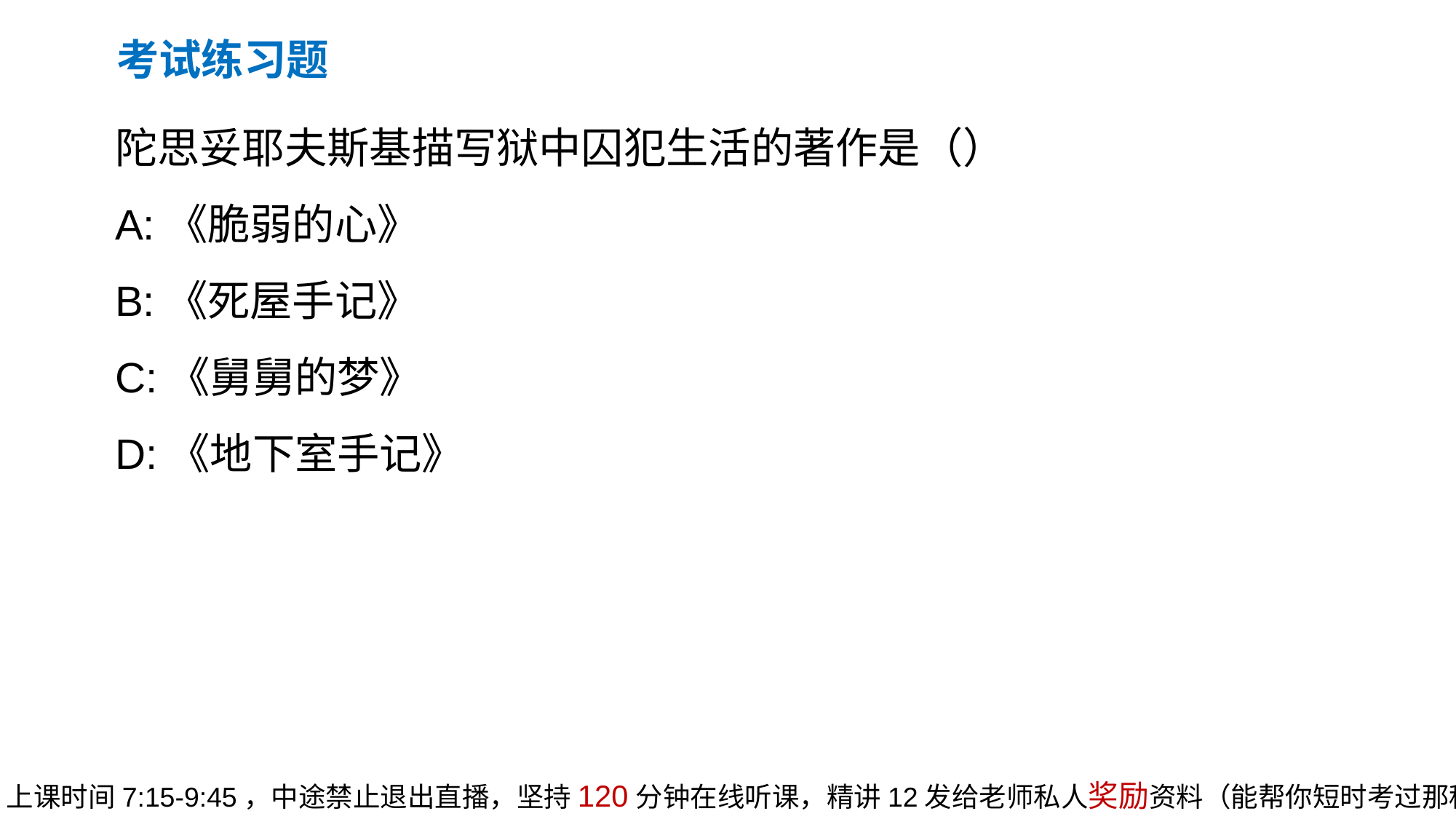

考试练习题
陀思妥耶夫斯基描写狱中囚犯生活的著作是（）
A:《脆弱的心》
B:《死屋手记》
C:《舅舅的梦》
D:《地下室手记》